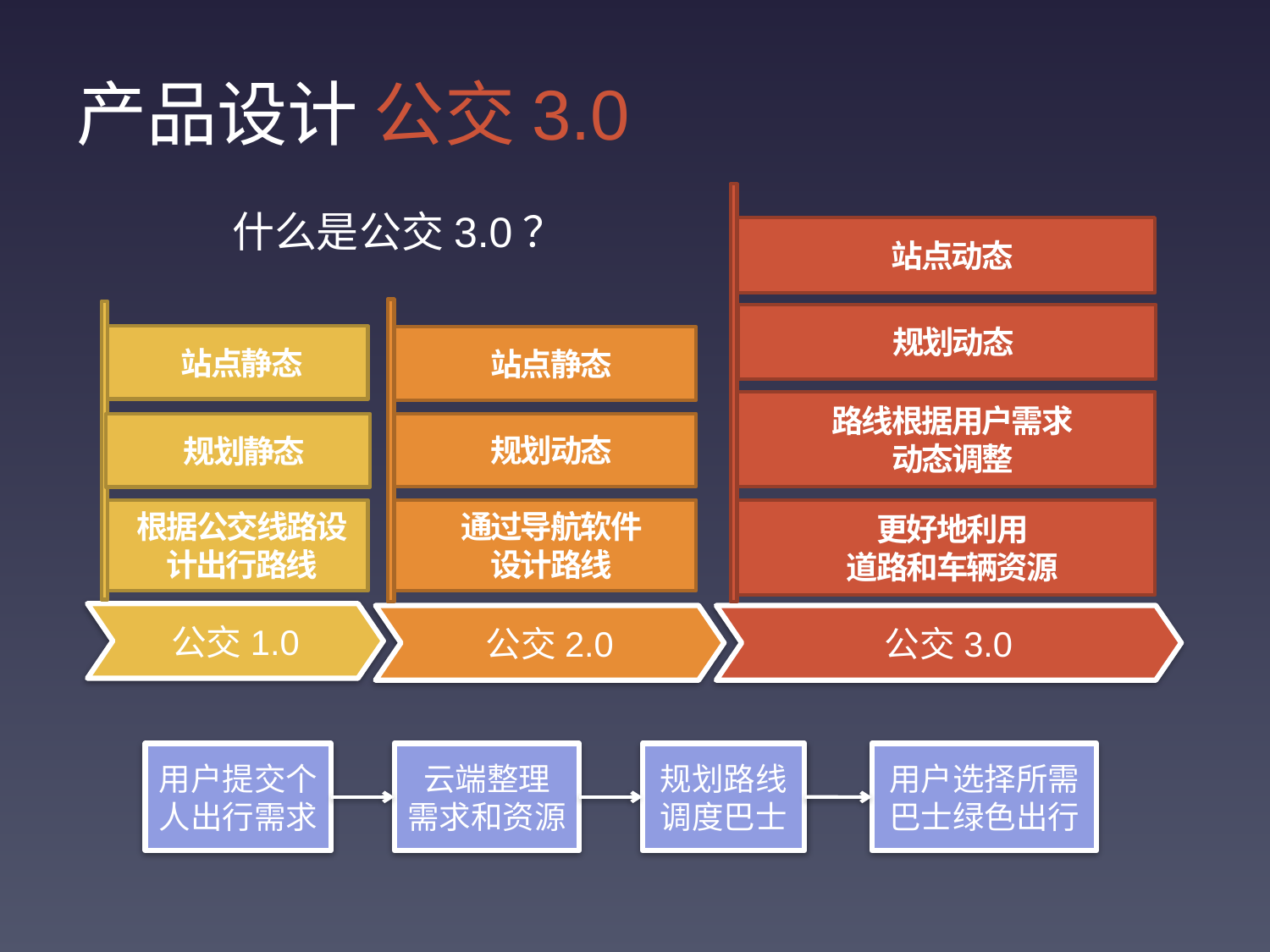

# 产品设计 公交3.0

什么是公交3.0？
站点动态

规划动态
站点静态
站点静态
路线根据用户需求
动态调整
规划动态
规划静态
根据公交线路设计出行路线
通过导航软件
设计路线
更好地利用
道路和车辆资源
公交1.0
公交2.0
公交3.0
云端整理
需求和资源
用户选择所需巴士绿色出行
用户提交个人出行需求
规划路线
调度巴士